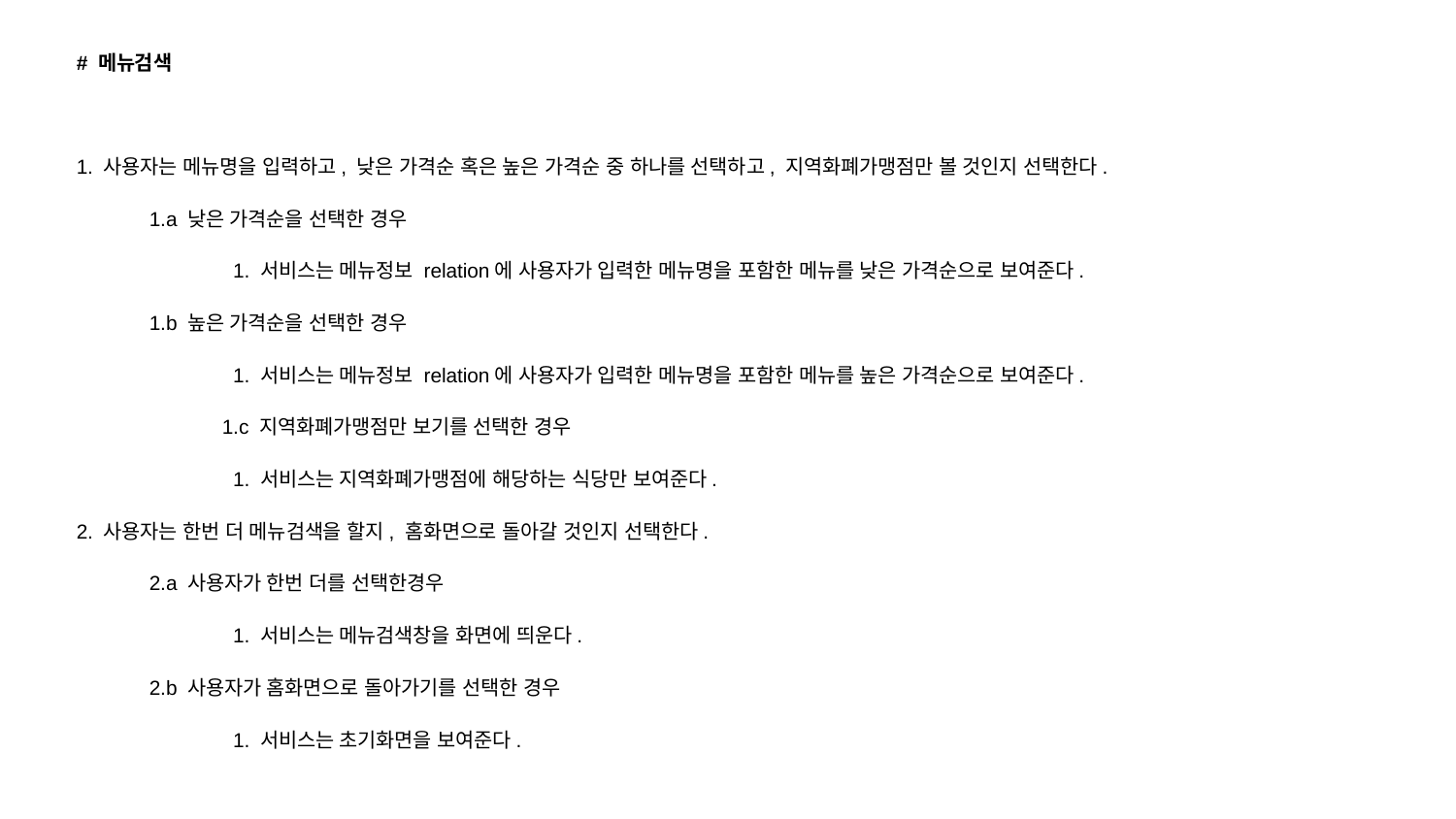

# 메뉴검색

1. 사용자는 메뉴명을 입력하고, 낮은 가격순 혹은 높은 가격순 중 하나를 선택하고, 지역화폐가맹점만 볼 것인지 선택한다.
1.a 낮은 가격순을 선택한 경우
	  1. 서비스는 메뉴정보 relation에 사용자가 입력한 메뉴명을 포함한 메뉴를 낮은 가격순으로 보여준다.
1.b 높은 가격순을 선택한 경우
	  1. 서비스는 메뉴정보 relation에 사용자가 입력한 메뉴명을 포함한 메뉴를 높은 가격순으로 보여준다.
	1.c 지역화폐가맹점만 보기를 선택한 경우
	  1. 서비스는 지역화폐가맹점에 해당하는 식당만 보여준다.
2. 사용자는 한번 더 메뉴검색을 할지, 홈화면으로 돌아갈 것인지 선택한다.
2.a 사용자가 한번 더를 선택한경우
	  1. 서비스는 메뉴검색창을 화면에 띄운다.
2.b 사용자가 홈화면으로 돌아가기를 선택한 경우
	  1. 서비스는 초기화면을 보여준다.